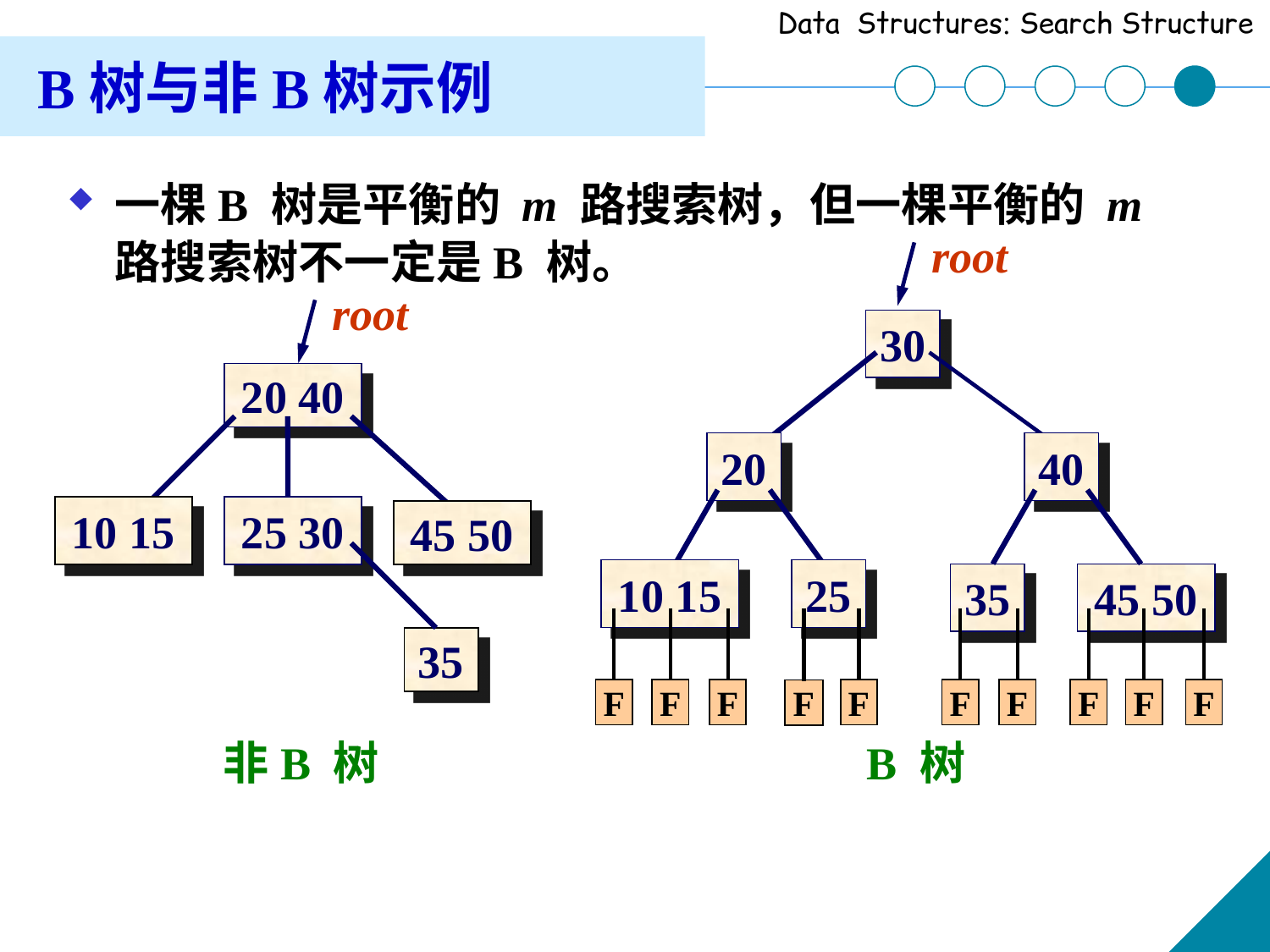

B树与非B树示例

一棵B 树是平衡的 m 路搜索树，但一棵平衡的 m 路搜索树不一定是B 树。
root

30

20
40

10 15
25
35
45 50
F
F
F
F
F
F
F
F
F
F
root

20 40

10 15
25 30
45 50

35
非B 树             	 	            B 树